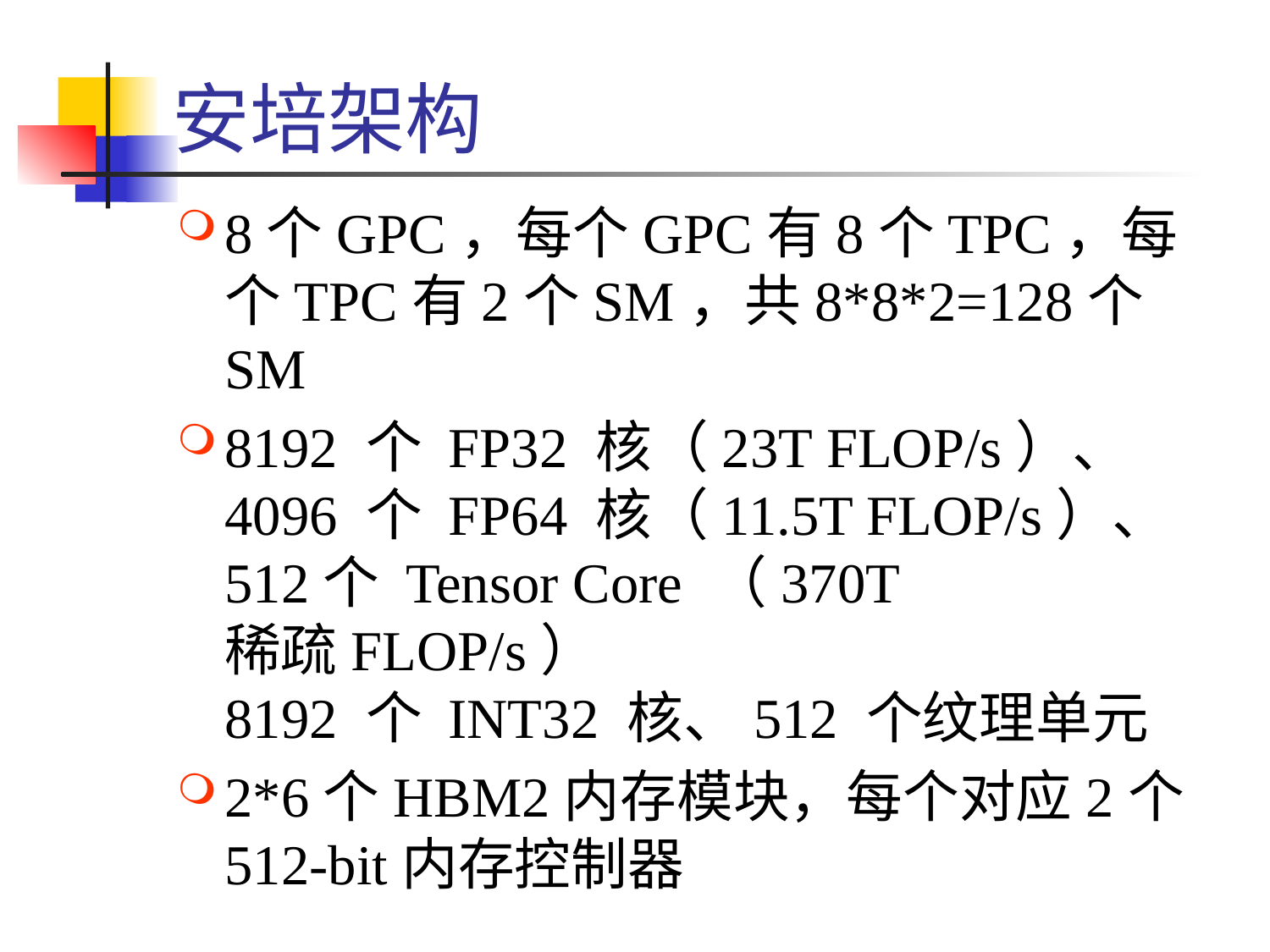

# 安培架构
8个GPC，每个GPC有8个TPC，每个TPC有2个SM，共8*8*2=128个SM
8192 个 FP32 核（23T FLOP/s）、
4096 个 FP64 核（11.5T FLOP/s）、
512个 Tensor Core （370T 稀疏FLOP/s）
8192 个 INT32 核、512 个纹理单元
2*6个HBM2内存模块，每个对应2个512-bit内存控制器